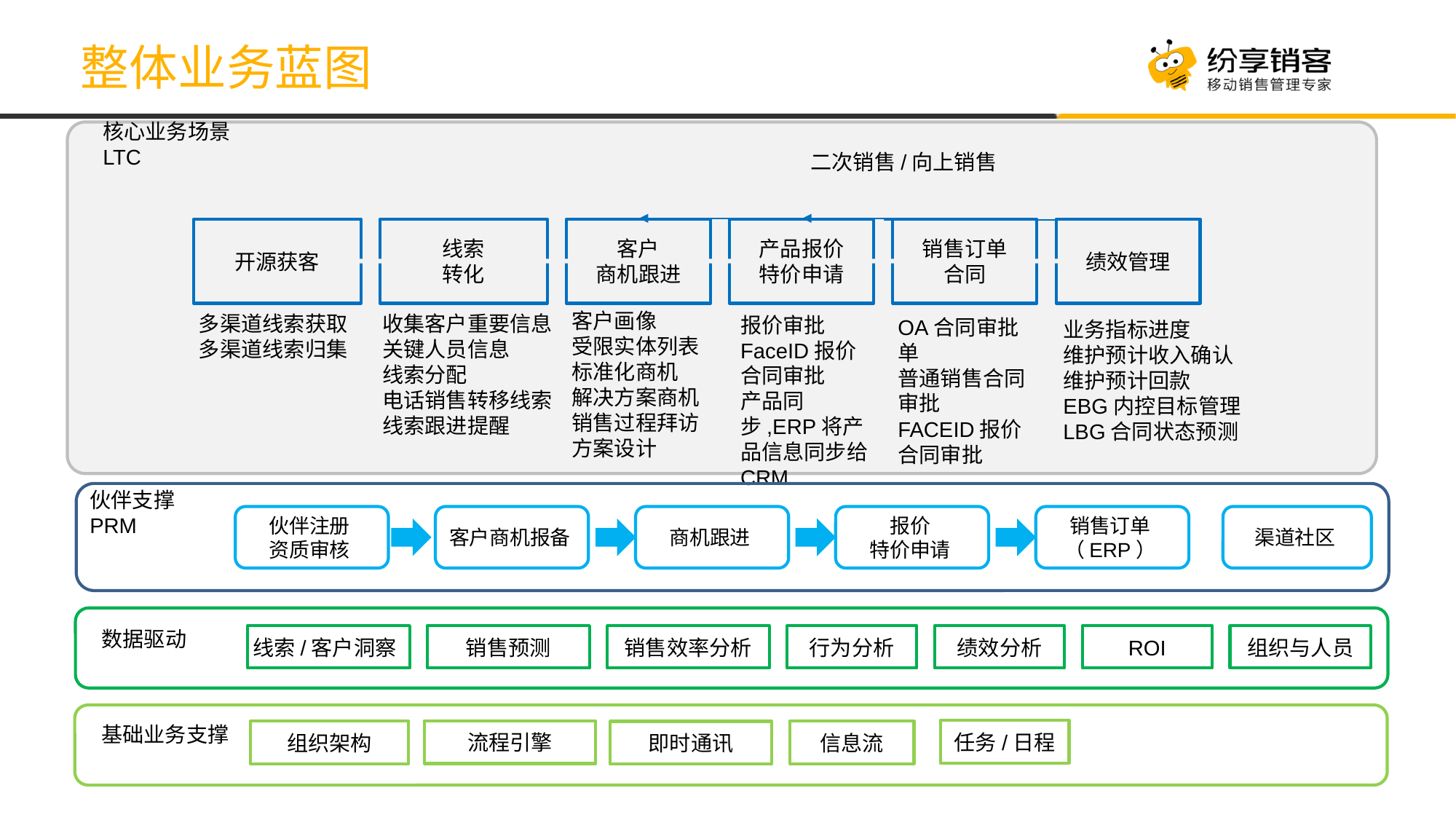

整体业务蓝图
核心业务场景LTC

二次销售/向上销售
线索
转化
客户
商机跟进
产品报价
特价申请
销售订单
合同
绩效管理
开源获客

客户画像
受限实体列表
标准化商机
解决方案商机
销售过程拜访
方案设计
多渠道线索获取
多渠道线索归集

收集客户重要信息
关键人员信息
线索分配
电话销售转移线索
线索跟进提醒
报价审批
FaceID报价合同审批
产品同步,ERP将产品信息同步给CRM
OA合同审批单
普通销售合同审批
FACEID报价合同审批
业务指标进度
维护预计收入确认
维护预计回款
EBG内控目标管理
LBG合同状态预测
伙伴支撑PRM

伙伴注册
资质审核
客户商机报备
商机跟进
报价
特价申请
销售订单
（ERP）
渠道社区

数据驱动

销售预测
销售效率分析
行为分析
绩效分析
ROI
组织与人员
线索/客户洞察

基础业务支撑
任务/日程
流程引擎
组织架构
信息流
即时通讯